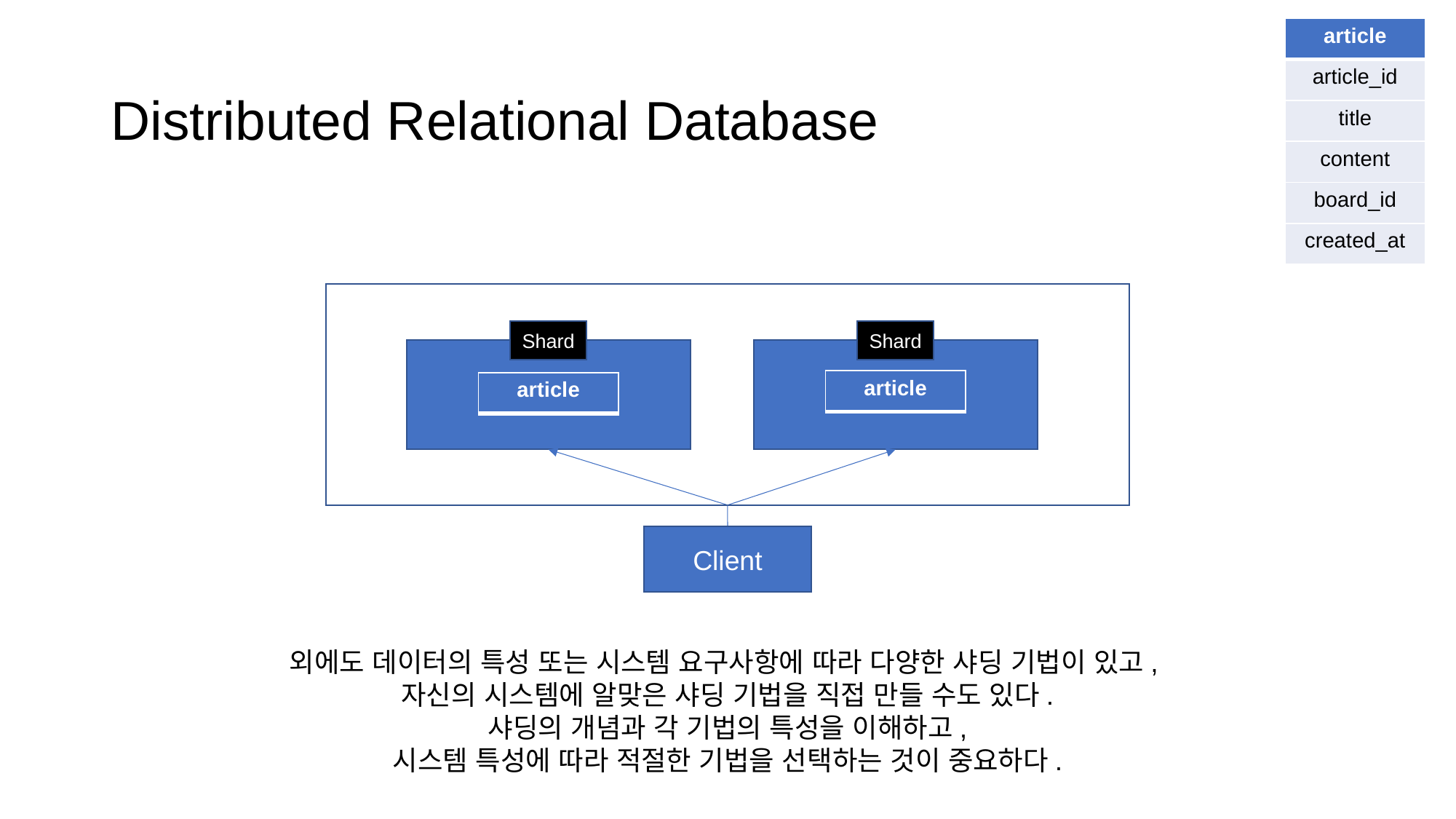

| article |
| --- |
| article\_id |
| title |
| content |
| board\_id |
| created\_at |
# Distributed Relational Database

Shard
Shard

| article |
| --- |
| article |
| --- |
Client
외에도 데이터의 특성 또는 시스템 요구사항에 따라 다양한 샤딩 기법이 있고,
자신의 시스템에 알맞은 샤딩 기법을 직접 만들 수도 있다.
샤딩의 개념과 각 기법의 특성을 이해하고,
시스템 특성에 따라 적절한 기법을 선택하는 것이 중요하다.